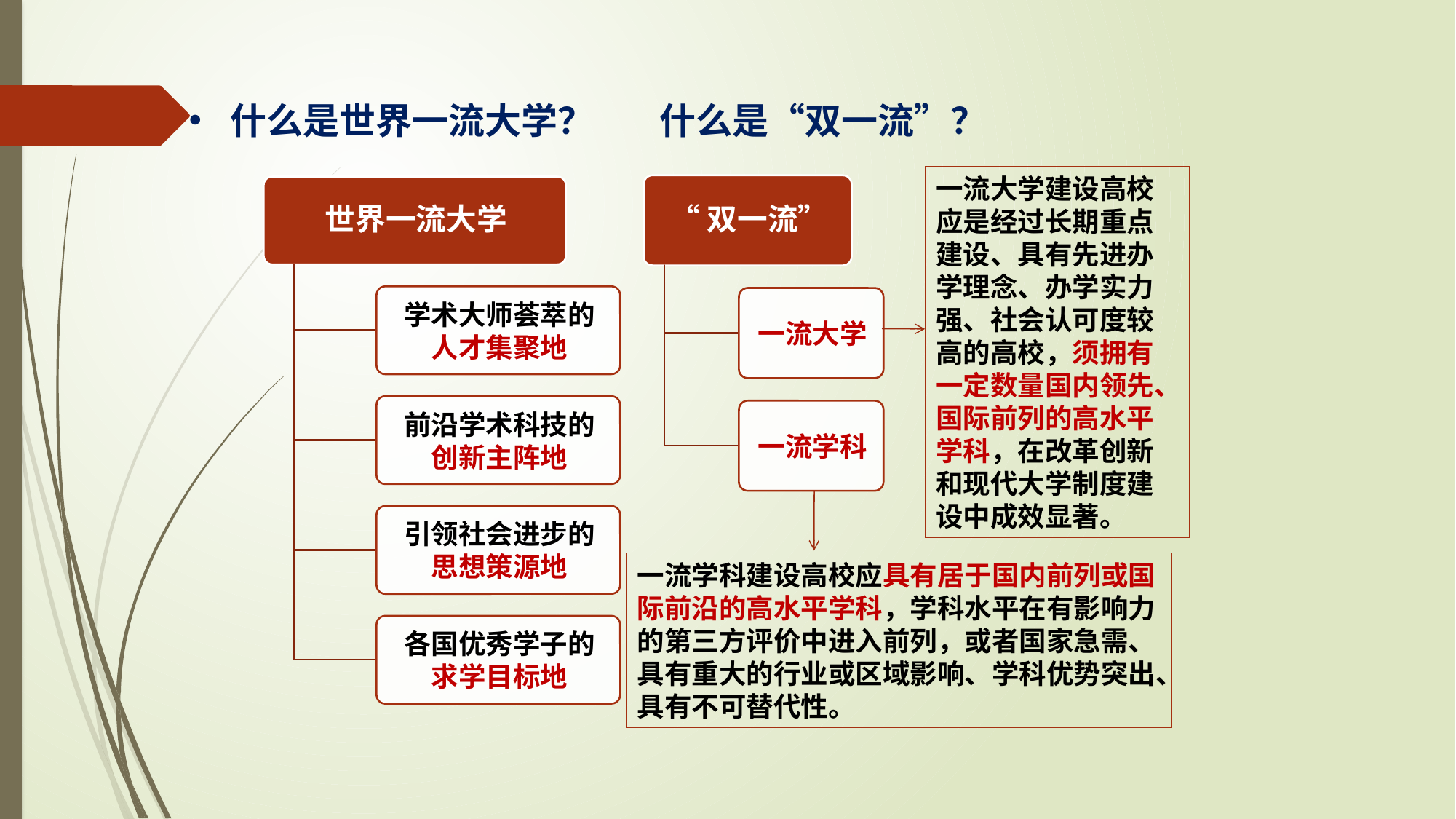

什么是世界一流大学？        什么是“双一流”？
一流大学建设高校应是经过长期重点建设、具有先进办学理念、办学实力强、社会认可度较高的高校，须拥有一定数量国内领先、国际前列的高水平学科，在改革创新和现代大学制度建设中成效显著。
“双一流”
一流大学
一流学科
世界一流大学
学术大师荟萃的
人才集聚地
前沿学术科技的
创新主阵地
引领社会进步的
思想策源地
各国优秀学子的
求学目标地
一流学科建设高校应具有居于国内前列或国际前沿的高水平学科，学科水平在有影响力的第三方评价中进入前列，或者国家急需、具有重大的行业或区域影响、学科优势突出、具有不可替代性。